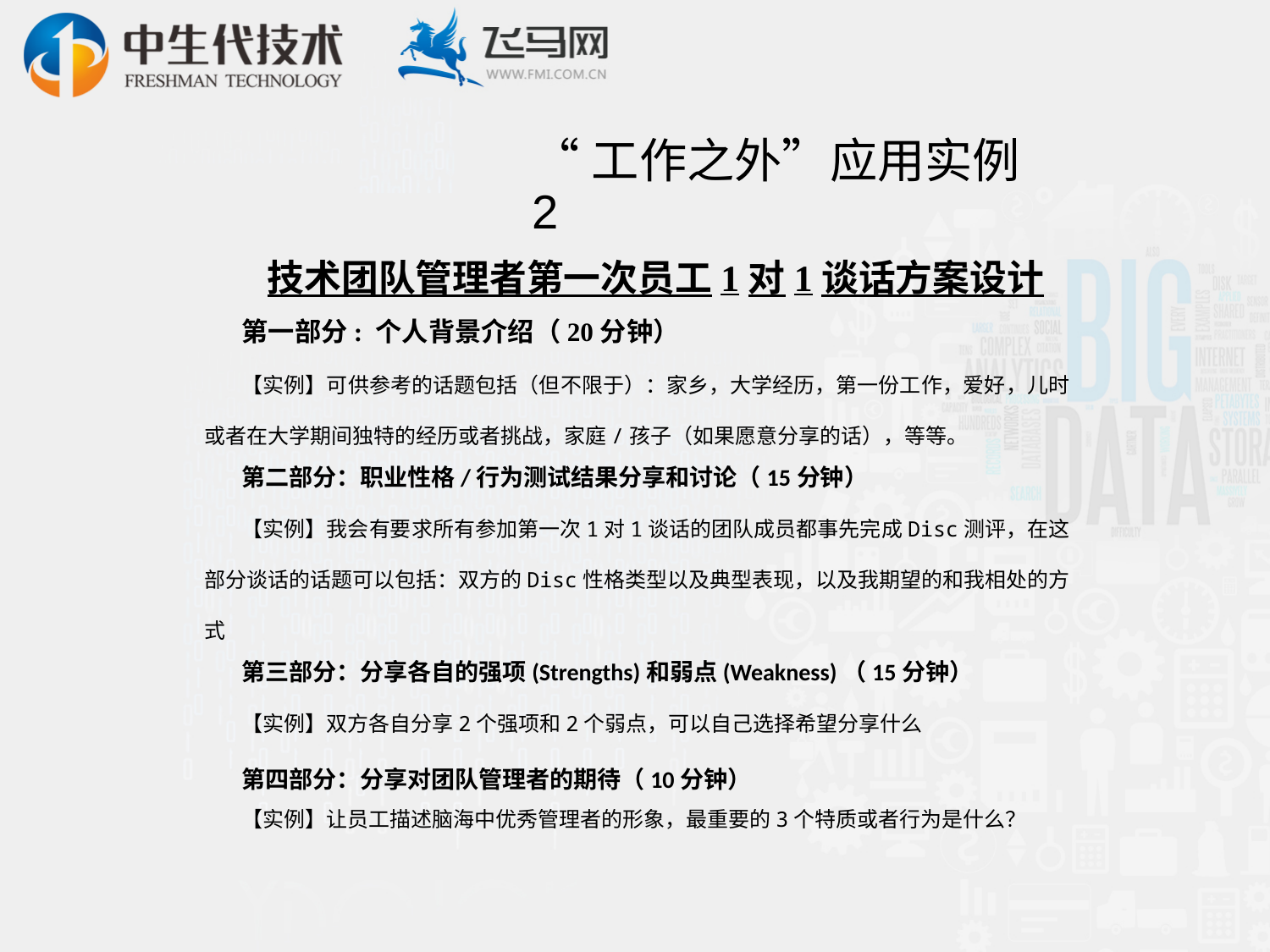

# “工作之外”应用实例2
技术团队管理者第一次员工1对1谈话方案设计
第一部分: 个人背景介绍（20分钟）
【实例】可供参考的话题包括（但不限于）：家乡，大学经历，第一份工作，爱好，儿时或者在大学期间独特的经历或者挑战，家庭/孩子（如果愿意分享的话），等等。
第二部分：职业性格/行为测试结果分享和讨论（15分钟）
【实例】我会有要求所有参加第一次1对1谈话的团队成员都事先完成Disc测评，在这部分谈话的话题可以包括：双方的Disc性格类型以及典型表现，以及我期望的和我相处的方式
第三部分：分享各自的强项(Strengths)和弱点(Weakness)（15分钟）
【实例】双方各自分享2个强项和2个弱点，可以自己选择希望分享什么
第四部分：分享对团队管理者的期待（10分钟）
【实例】让员工描述脑海中优秀管理者的形象，最重要的3个特质或者行为是什么？